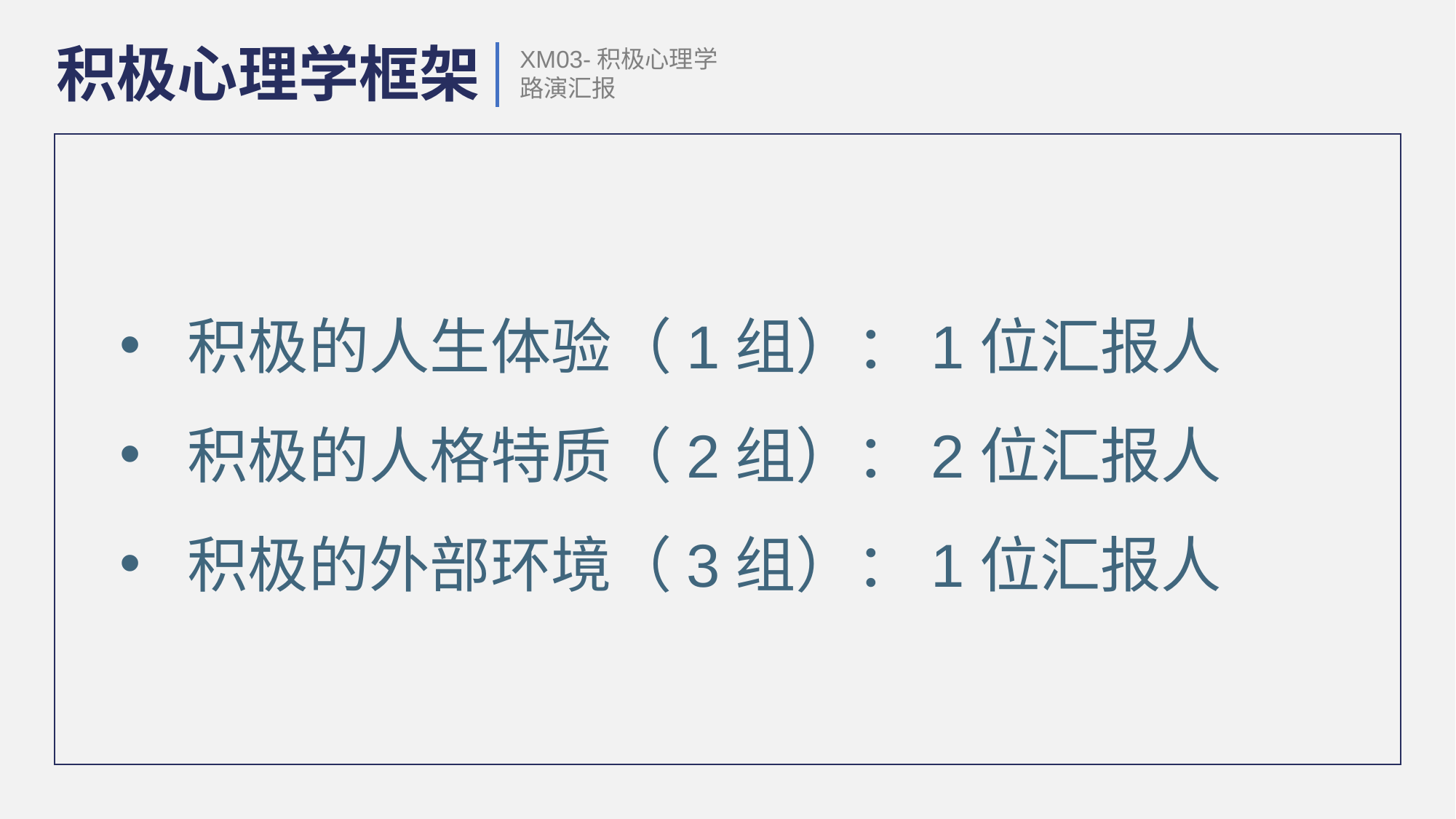

积极心理学框架
XM03-积极心理学
路演汇报
积极的人生体验（1组）：1位汇报人
积极的人格特质（2组）：2位汇报人
积极的外部环境（3组）：1位汇报人